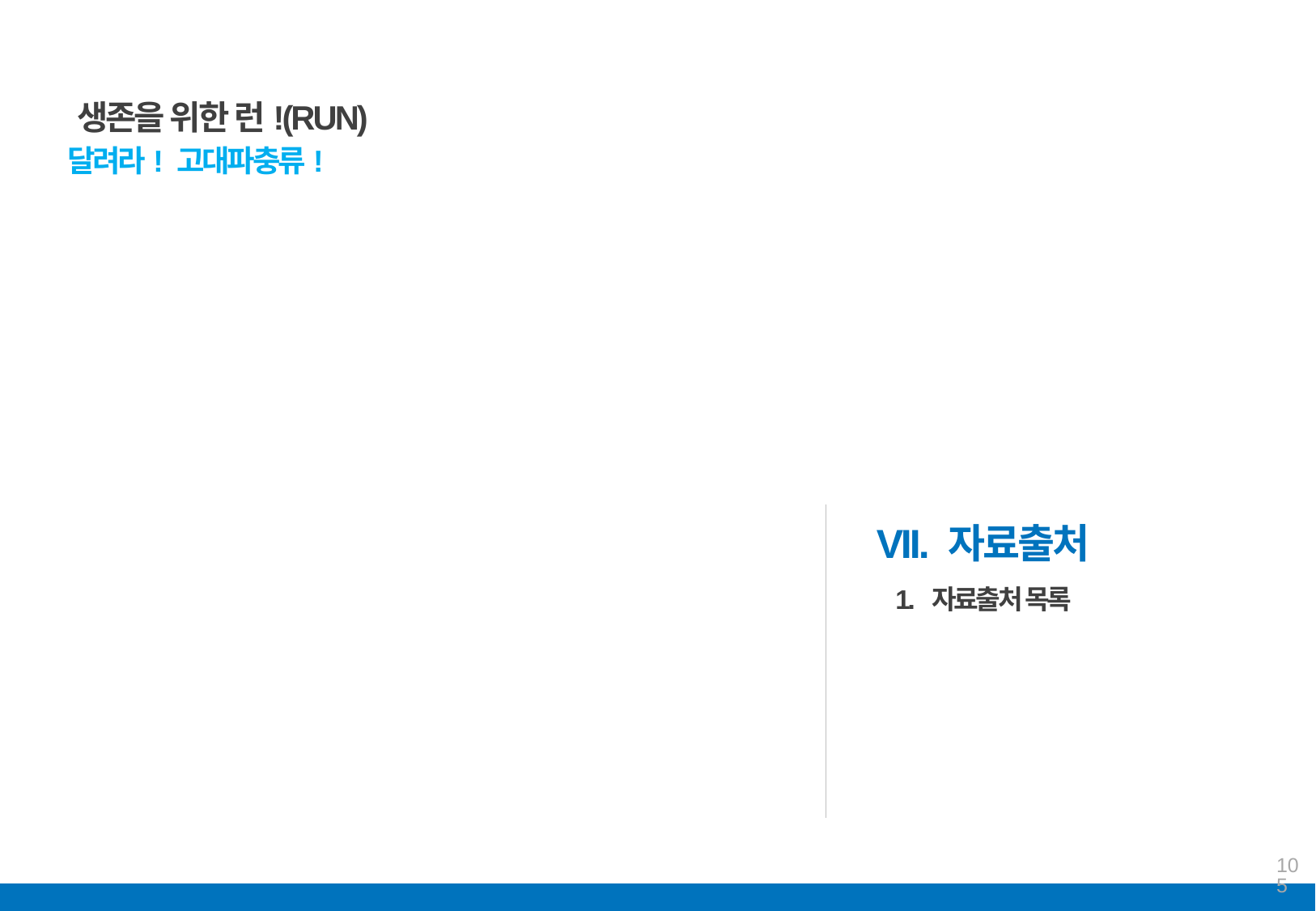

생존을 위한 런!(RUN)
달려라! 고대파충류!
VII. 자료출처
  1.  자료출처 목록

105